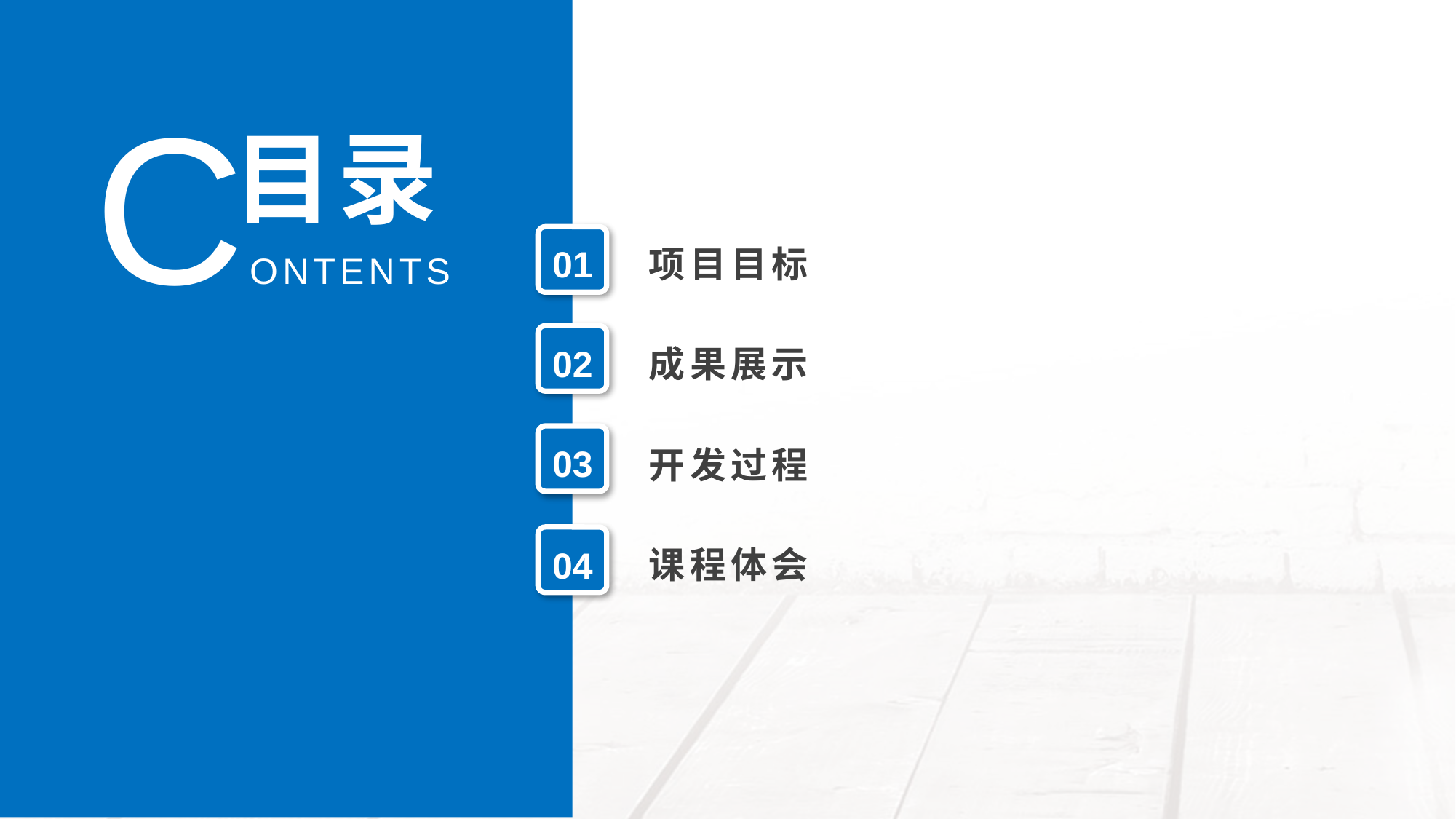

CONTENTS
目录

01
项目目标

02
成果展示

03
开发过程

04
课程体会